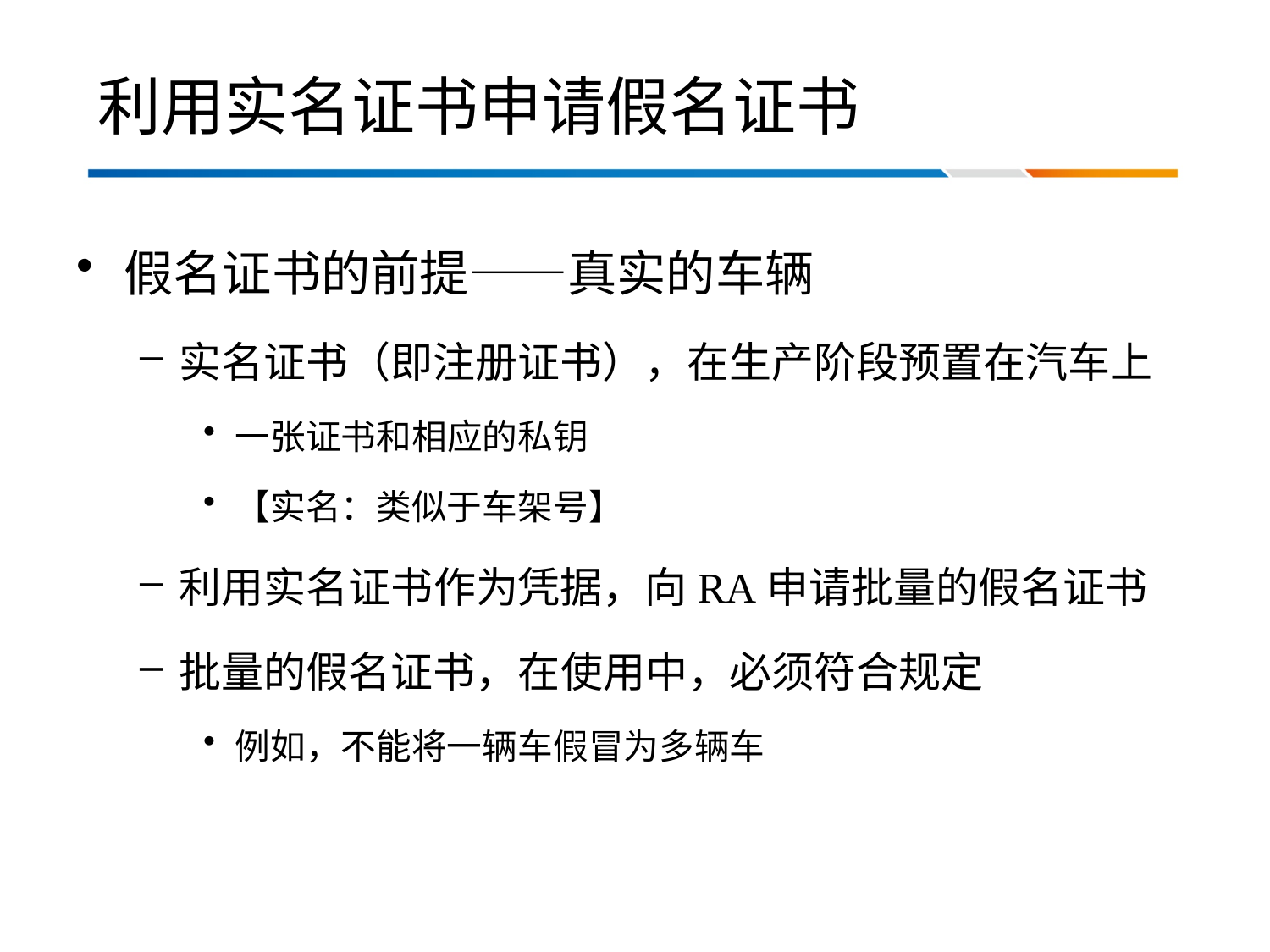

# 利用实名证书申请假名证书
假名证书的前提——真实的车辆
实名证书（即注册证书），在生产阶段预置在汽车上
一张证书和相应的私钥
【实名：类似于车架号】
利用实名证书作为凭据，向RA申请批量的假名证书
批量的假名证书，在使用中，必须符合规定
例如，不能将一辆车假冒为多辆车